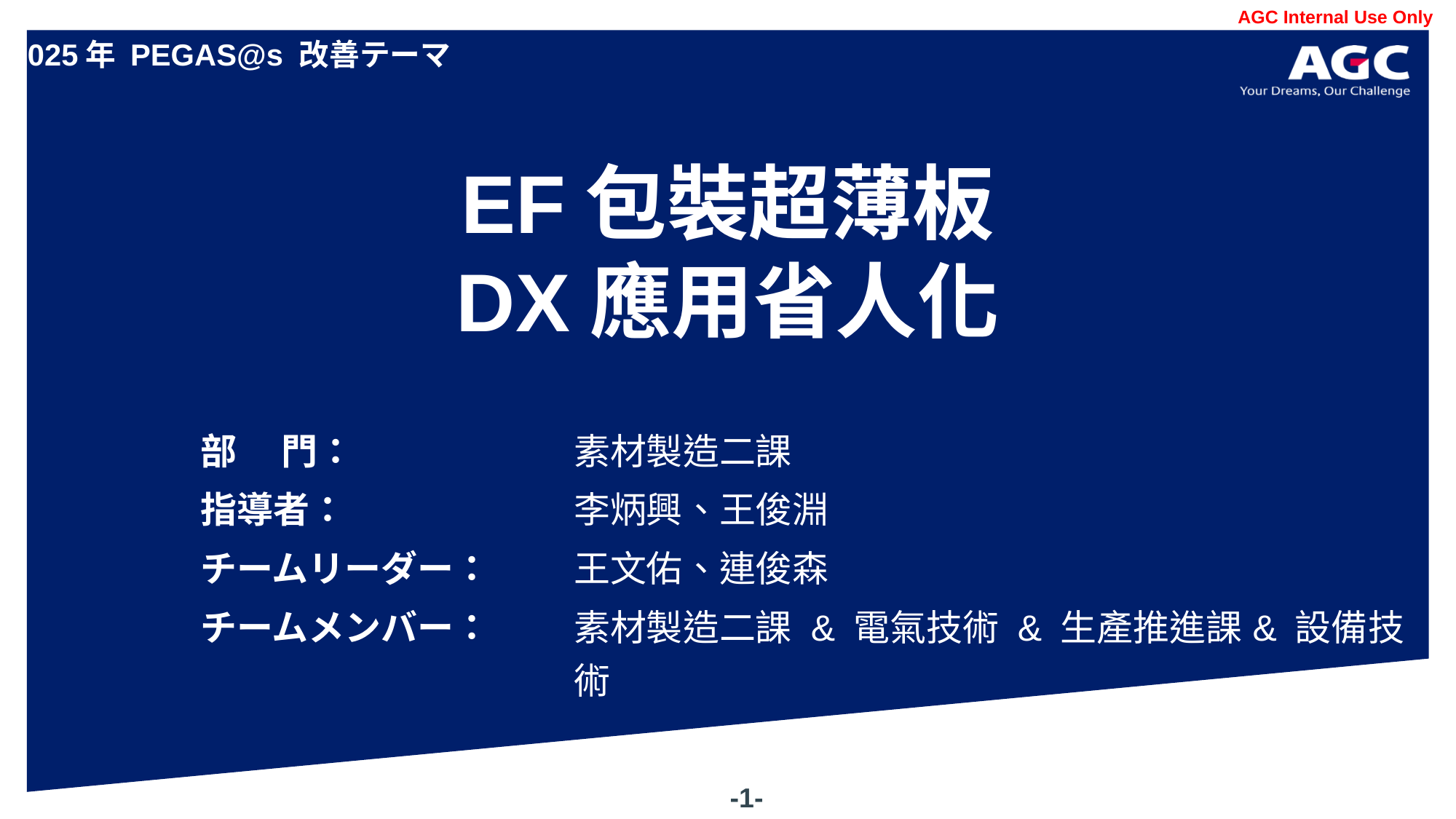

2025年 PEGAS@s 改善テーマ
EF包裝超薄板
DX應用省人化
| 部　 門： | 素材製造二課 |
| --- | --- |
| 指導者： | 李炳興、王俊淵 |
| チームリーダー： | 王文佑、連俊森 |
| チームメンバー： | 素材製造二課 & 電氣技術 & 生產推進課& 設備技術 |
-1-